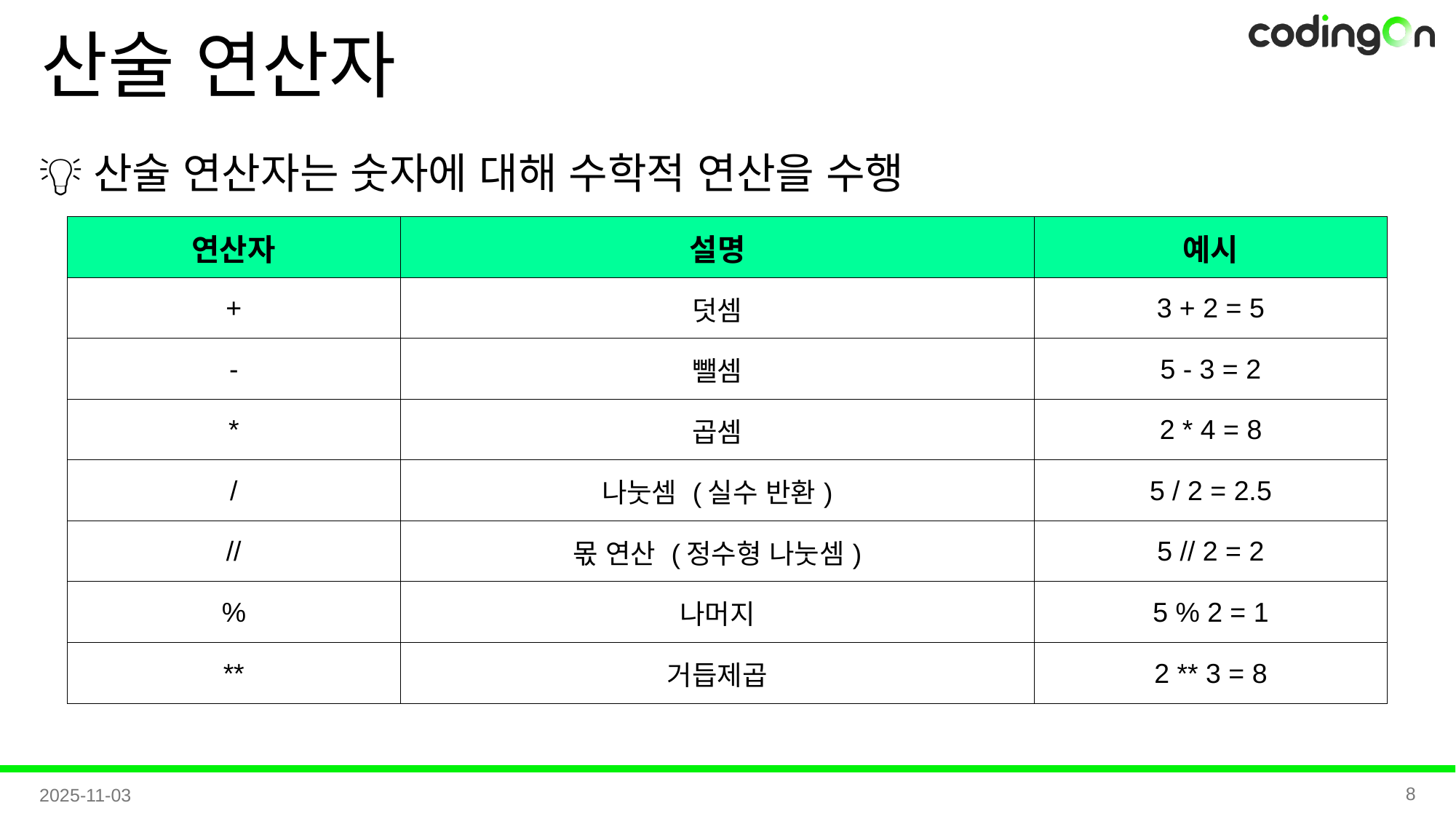

# 산술 연산자
💡산술 연산자는 숫자에 대해 수학적 연산을 수행
| 연산자 | 설명 | 예시 |
| --- | --- | --- |
| + | 덧셈 | 3 + 2 = 5 |
| - | 뺄셈 | 5 - 3 = 2 |
| \* | 곱셈 | 2 \* 4 = 8 |
| / | 나눗셈 (실수 반환) | 5 / 2 = 2.5 |
| // | 몫 연산 (정수형 나눗셈) | 5 // 2 = 2 |
| % | 나머지 | 5 % 2 = 1 |
| \*\* | 거듭제곱 | 2 \*\* 3 = 8 |
8
2025-11-03